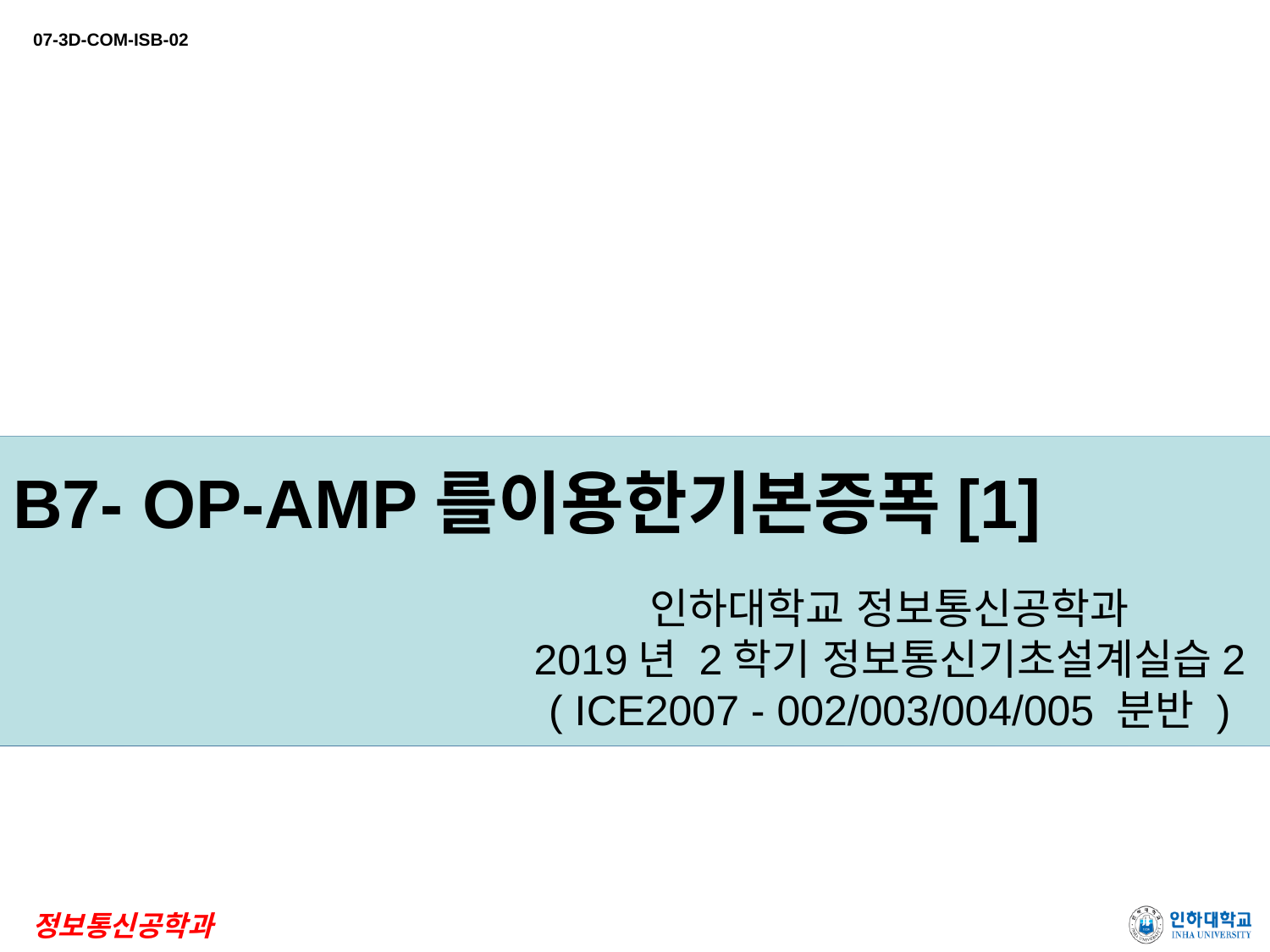

# B7- OP-AMP를이용한기본증폭[1]
인하대학교 정보통신공학과
2019년 2학기 정보통신기초설계실습2
( ICE2007 - 002/003/004/005 분반 )